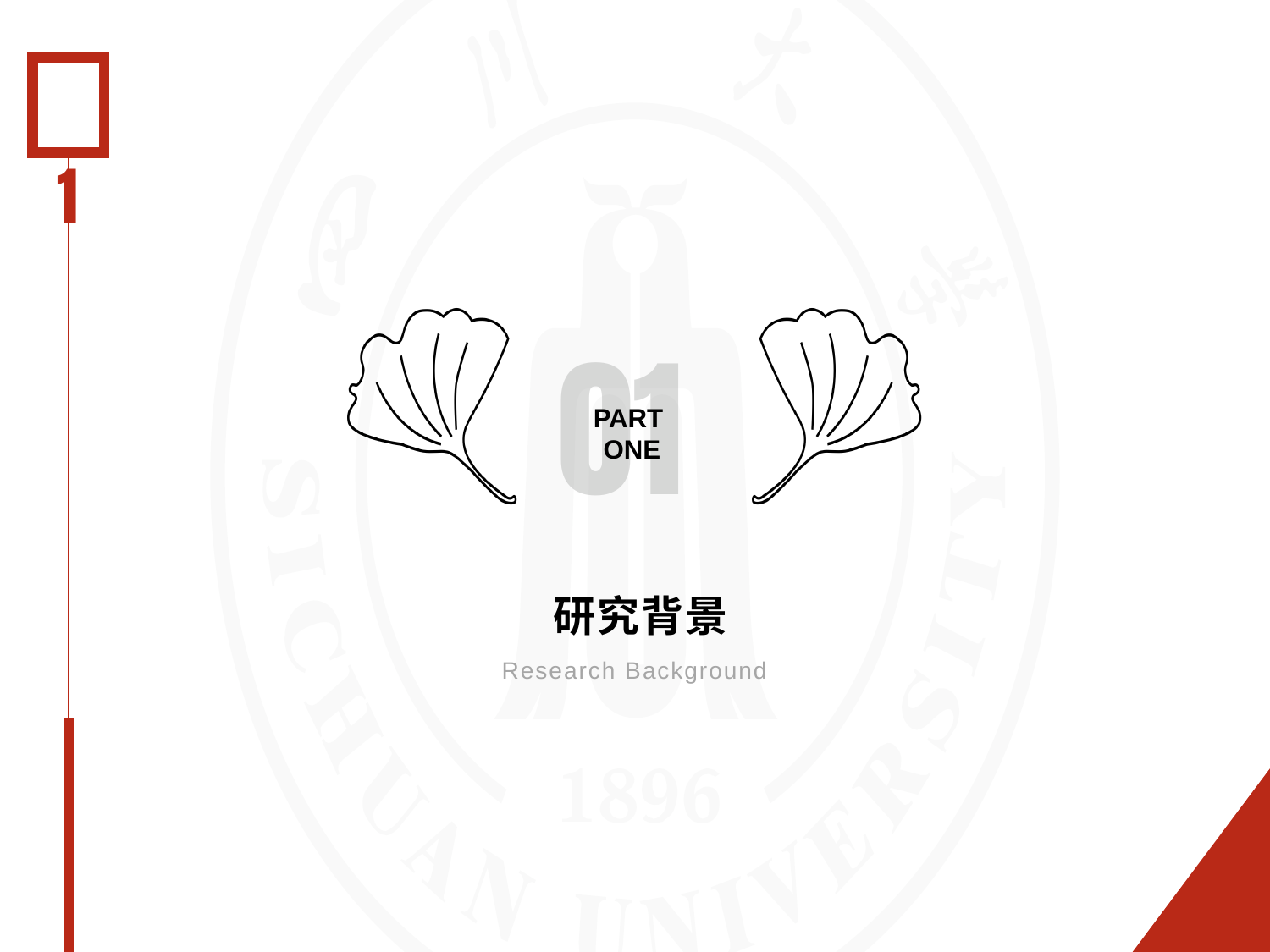

1
01
PART
ONE
# 研究背景
Research Background